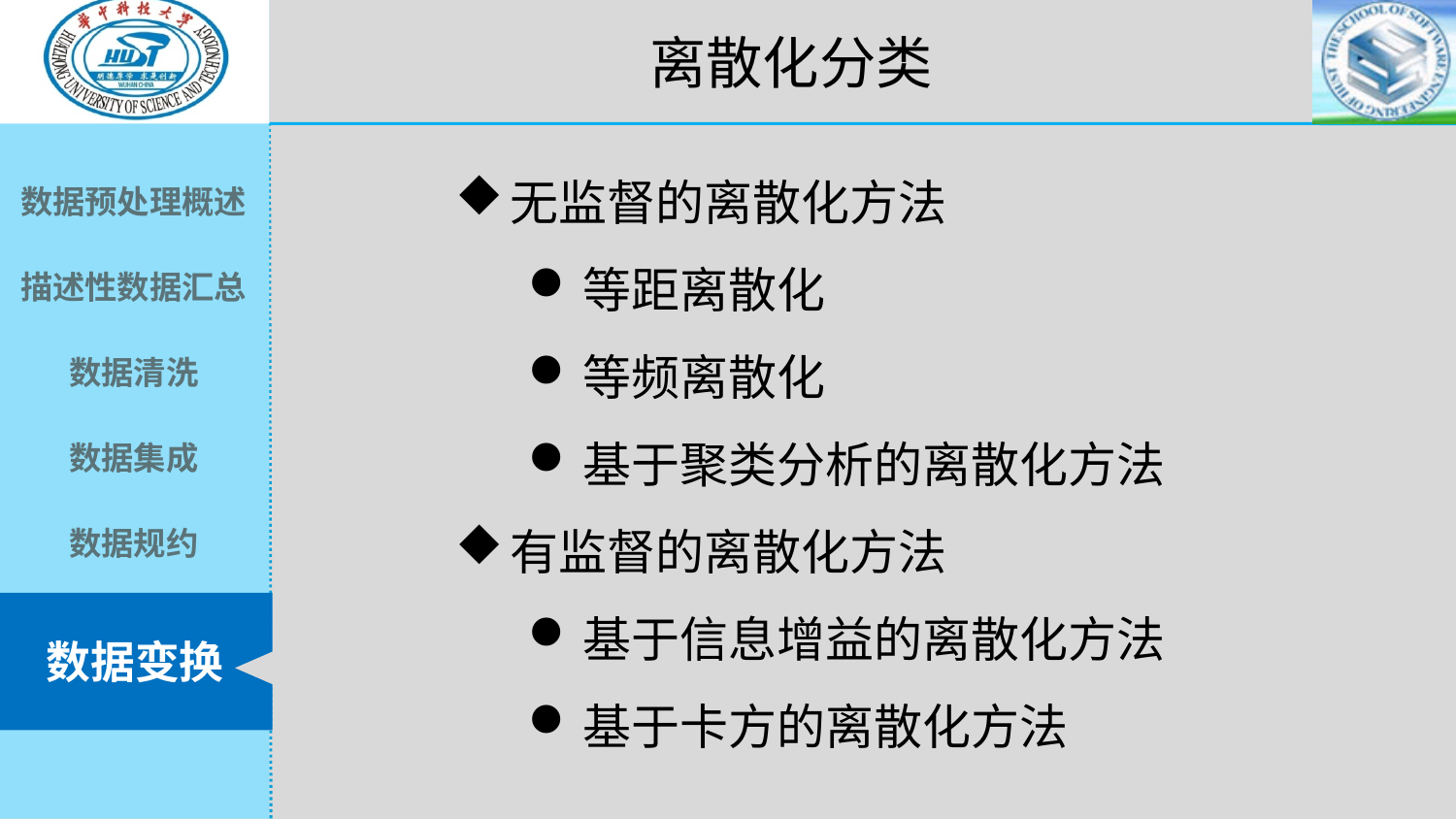

离散化分类
无监督的离散化方法
等距离散化
等频离散化
基于聚类分析的离散化方法
有监督的离散化方法
基于信息增益的离散化方法
基于卡方的离散化方法